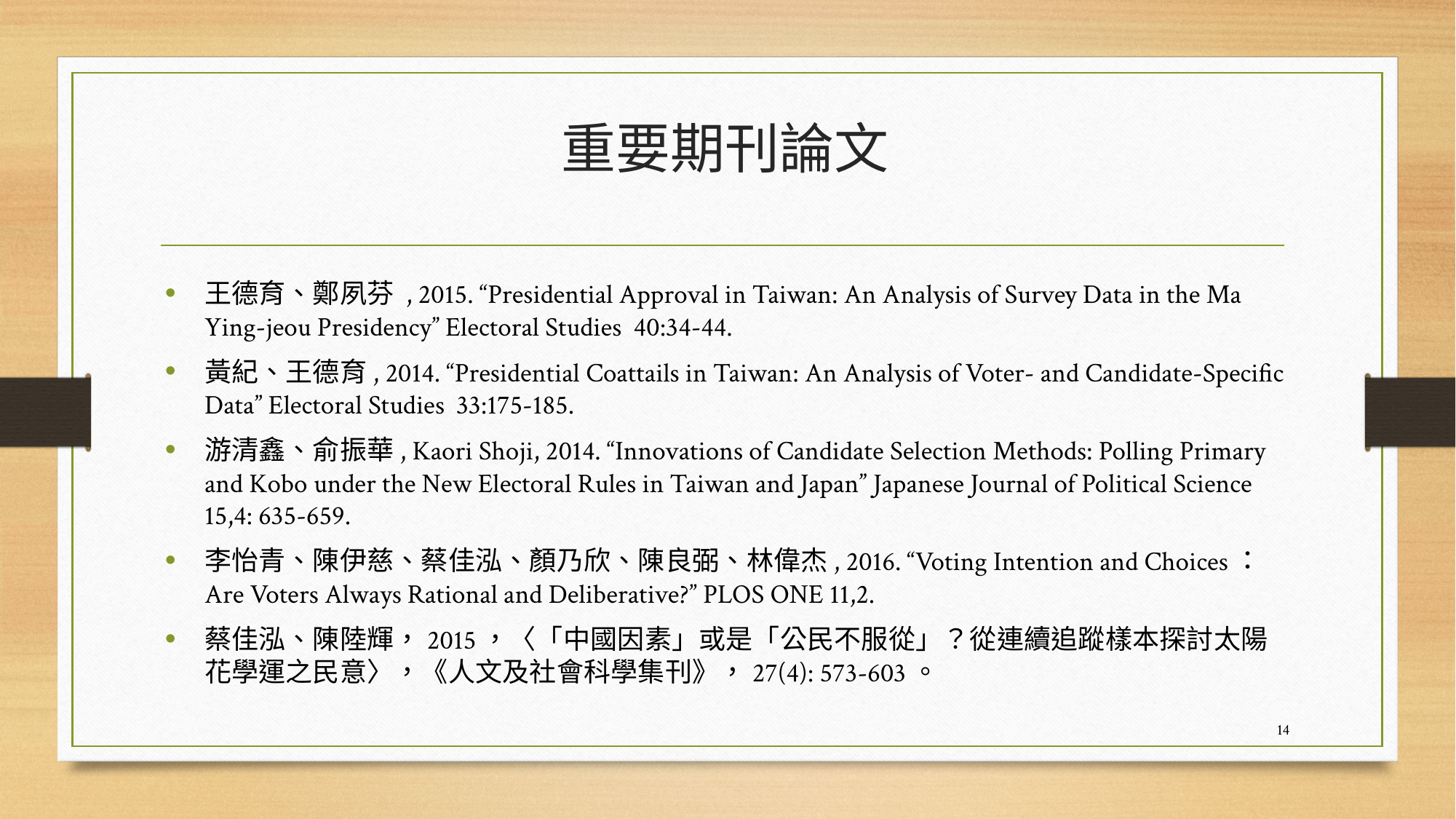

# 重要期刊論文
王德育、鄭夙芬 , 2015. “Presidential Approval in Taiwan: An Analysis of Survey Data in the Ma Ying-jeou Presidency” Electoral Studies  40:34-44.
黃紀、王德育, 2014. “Presidential Coattails in Taiwan: An Analysis of Voter- and Candidate-Specific Data” Electoral Studies  33:175-185.
游清鑫、俞振華, Kaori Shoji, 2014. “Innovations of Candidate Selection Methods: Polling Primary and Kobo under the New Electoral Rules in Taiwan and Japan” Japanese Journal of Political Science 15,4: 635-659.
李怡青、陳伊慈、蔡佳泓、顏乃欣、陳良弼、林偉杰, 2016. “Voting Intention and Choices：Are Voters Always Rational and Deliberative?” PLOS ONE 11,2.
蔡佳泓、陳陸輝，2015，〈「中國因素」或是「公民不服從」？從連續追蹤樣本探討太陽花學運之民意〉，《人文及社會科學集刊》，27(4): 573-603。
14